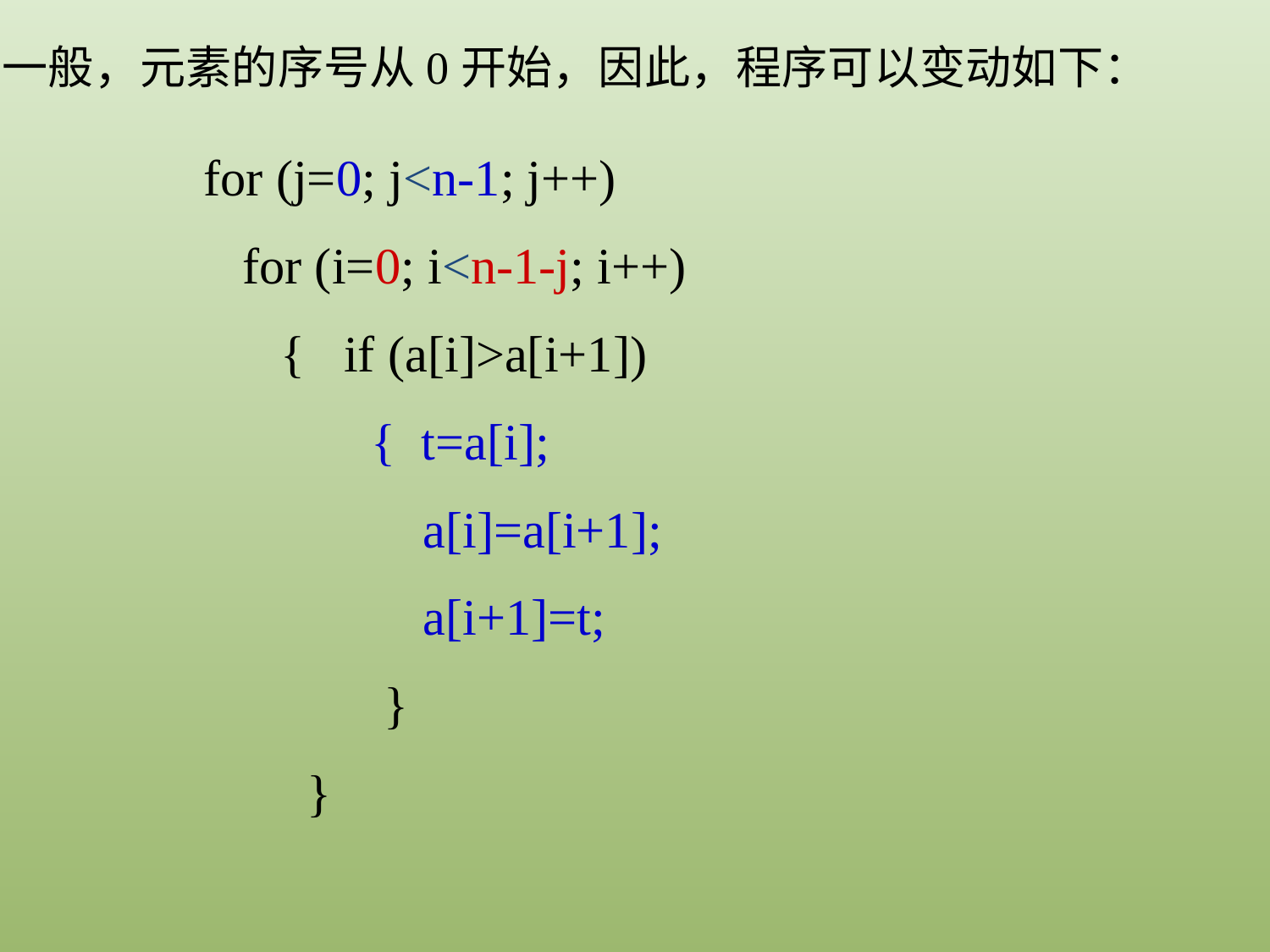

一般，元素的序号从0开始，因此，程序可以变动如下：
for (j=0; j<n-1; j++)
   for (i=0; i<n-1-j; i++)
      {   if (a[i]>a[i+1])
             {  t=a[i];
                 a[i]=a[i+1];
                 a[i+1]=t;
              }
        }
300